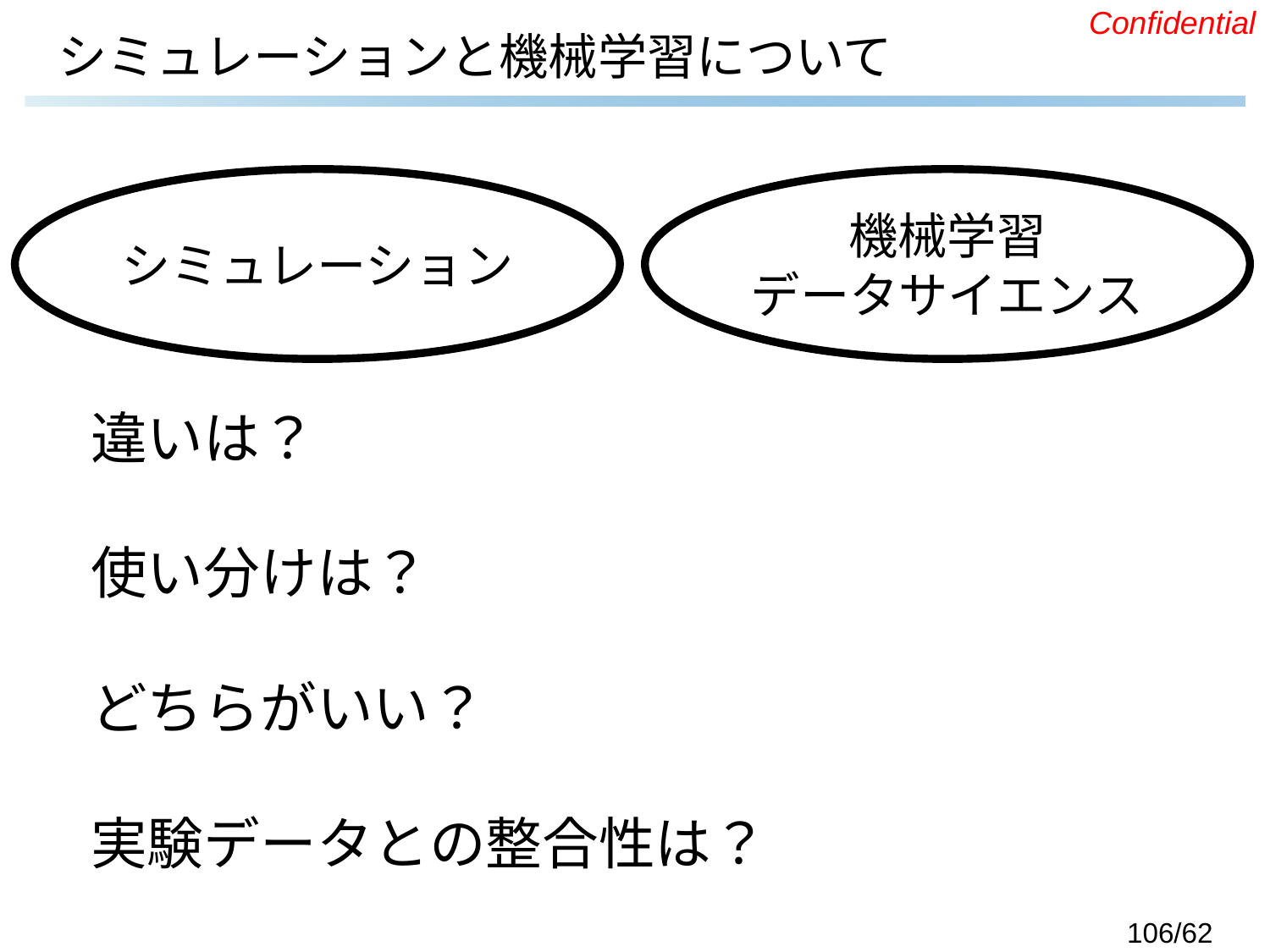

# シミュレーションと機械学習について
シミュレーション
機械学習
データサイエンス
違いは？

使い分けは？

どちらがいい？

実験データとの整合性は？